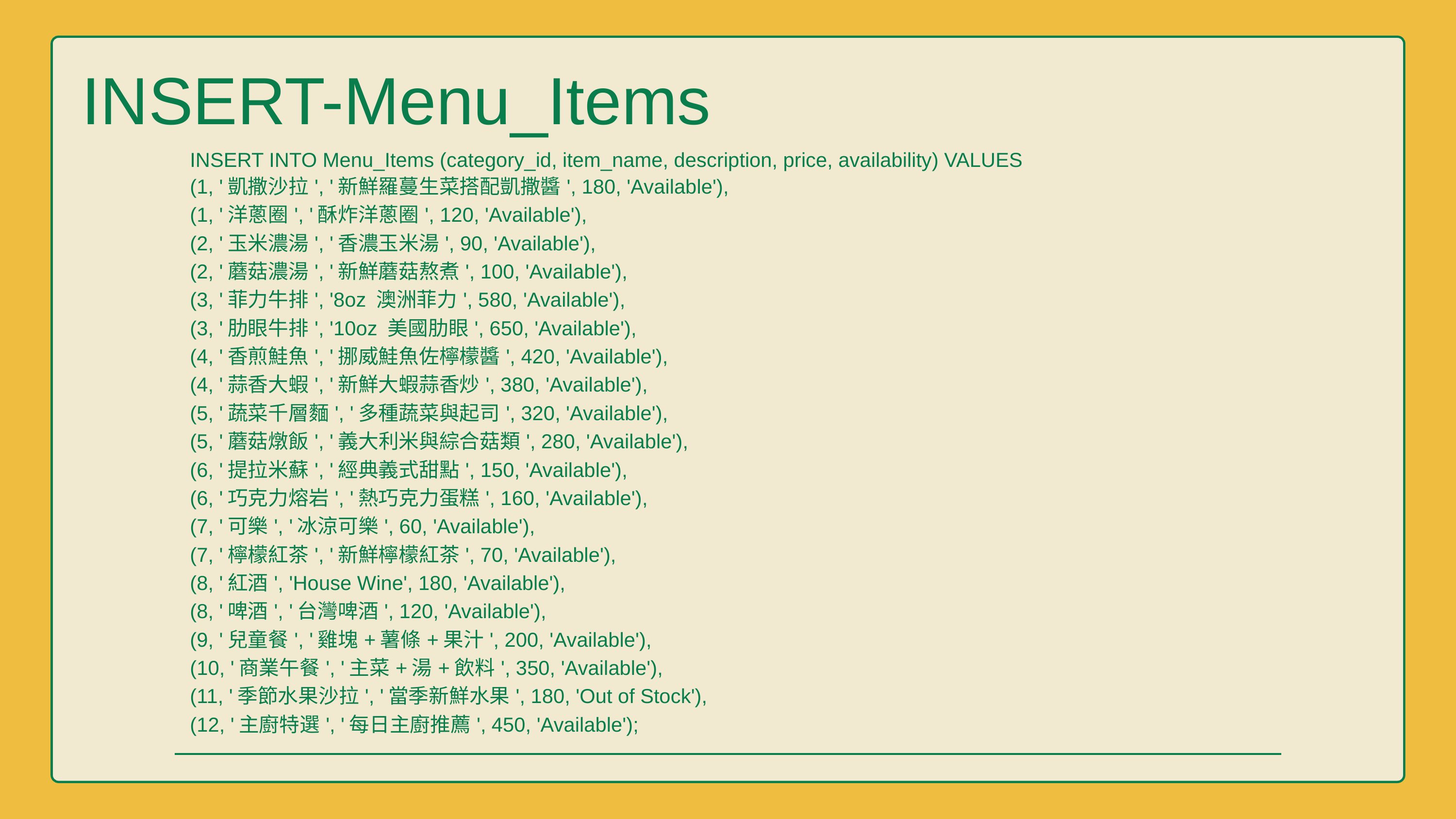

INSERT-Menu_Items
| INSERT INTO Menu\_Items (category\_id, item\_name, description, price, availability) VALUES (1, '凱撒沙拉', '新鮮羅蔓生菜搭配凱撒醬', 180, 'Available'), (1, '洋蔥圈', '酥炸洋蔥圈', 120, 'Available'), (2, '玉米濃湯', '香濃玉米湯', 90, 'Available'), (2, '蘑菇濃湯', '新鮮蘑菇熬煮', 100, 'Available'), (3, '菲力牛排', '8oz 澳洲菲力', 580, 'Available'), (3, '肋眼牛排', '10oz 美國肋眼', 650, 'Available'), (4, '香煎鮭魚', '挪威鮭魚佐檸檬醬', 420, 'Available'), (4, '蒜香大蝦', '新鮮大蝦蒜香炒', 380, 'Available'), (5, '蔬菜千層麵', '多種蔬菜與起司', 320, 'Available'), (5, '蘑菇燉飯', '義大利米與綜合菇類', 280, 'Available'), (6, '提拉米蘇', '經典義式甜點', 150, 'Available'), (6, '巧克力熔岩', '熱巧克力蛋糕', 160, 'Available'), (7, '可樂', '冰涼可樂', 60, 'Available'), (7, '檸檬紅茶', '新鮮檸檬紅茶', 70, 'Available'), (8, '紅酒', 'House Wine', 180, 'Available'), (8, '啤酒', '台灣啤酒', 120, 'Available'), (9, '兒童餐', '雞塊+薯條+果汁', 200, 'Available'), (10, '商業午餐', '主菜+湯+飲料', 350, 'Available'), (11, '季節水果沙拉', '當季新鮮水果', 180, 'Out of Stock'), (12, '主廚特選', '每日主廚推薦', 450, 'Available'); |
| --- |